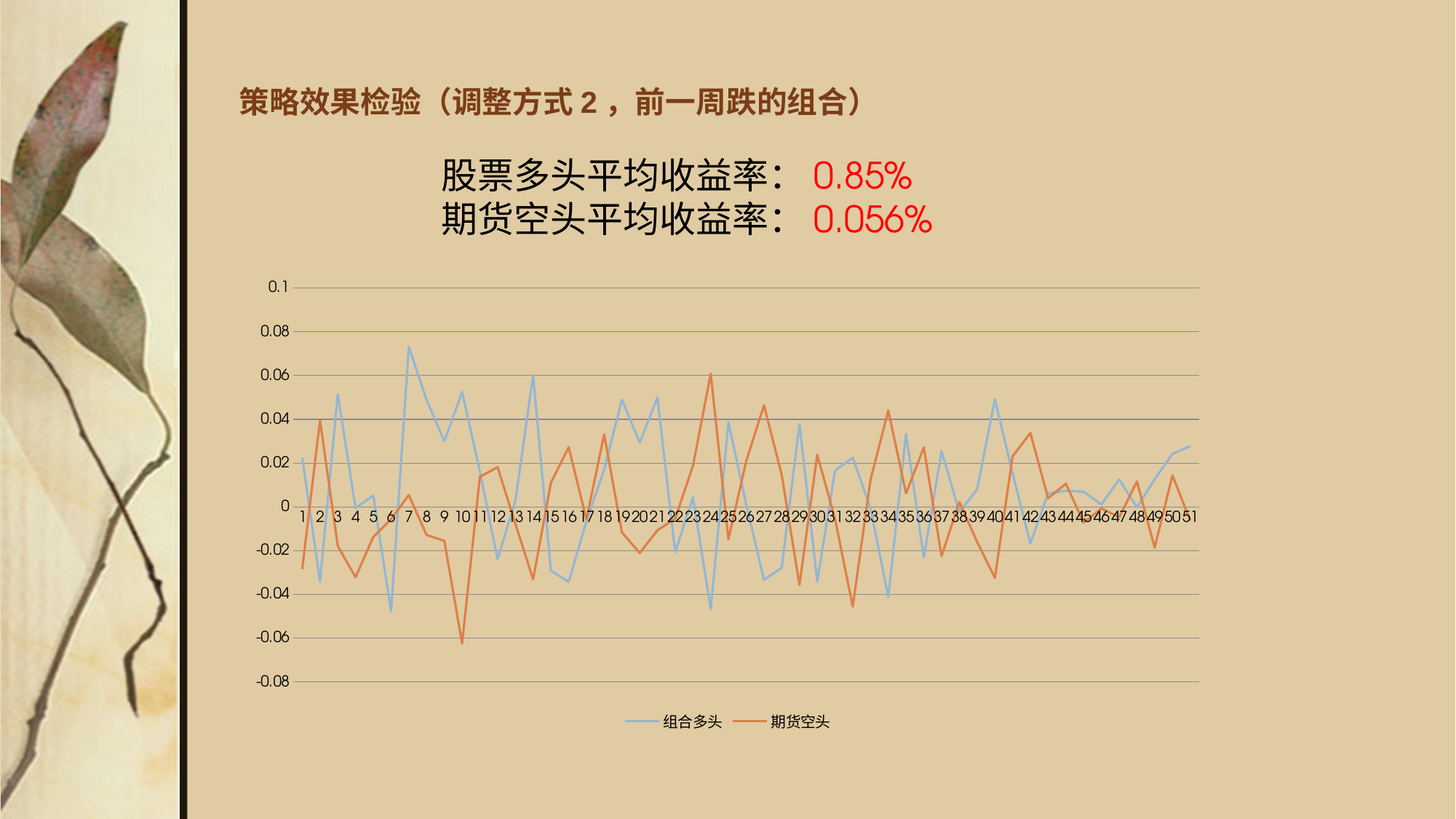

# 策略效果检验（调整方式2，前一周跌的组合）
股票多头平均收益率：0.85%
期货空头平均收益率：0.056%

### Chart

| Category | 组合多头 | 期货空头 |
|---|---|---|